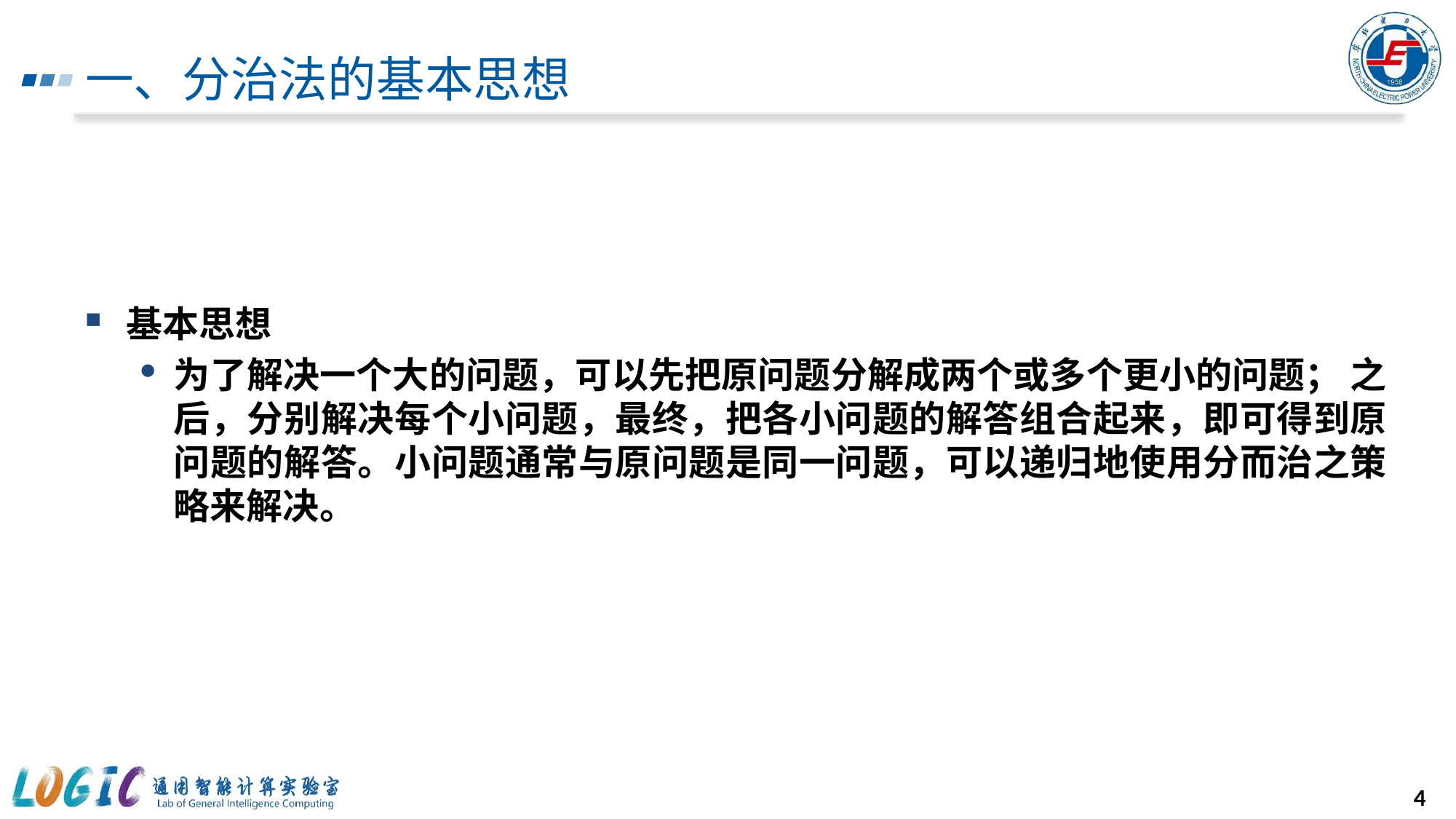

# 一、分治法的基本思想

基本思想
为了解决一个大的问题，可以先把原问题分解成两个或多个更小的问题； 之后，分别解决每个小问题，最终，把各小问题的解答组合起来，即可得到原问题的解答。小问题通常与原问题是同一问题，可以递归地使用分而治之策略来解决。

4